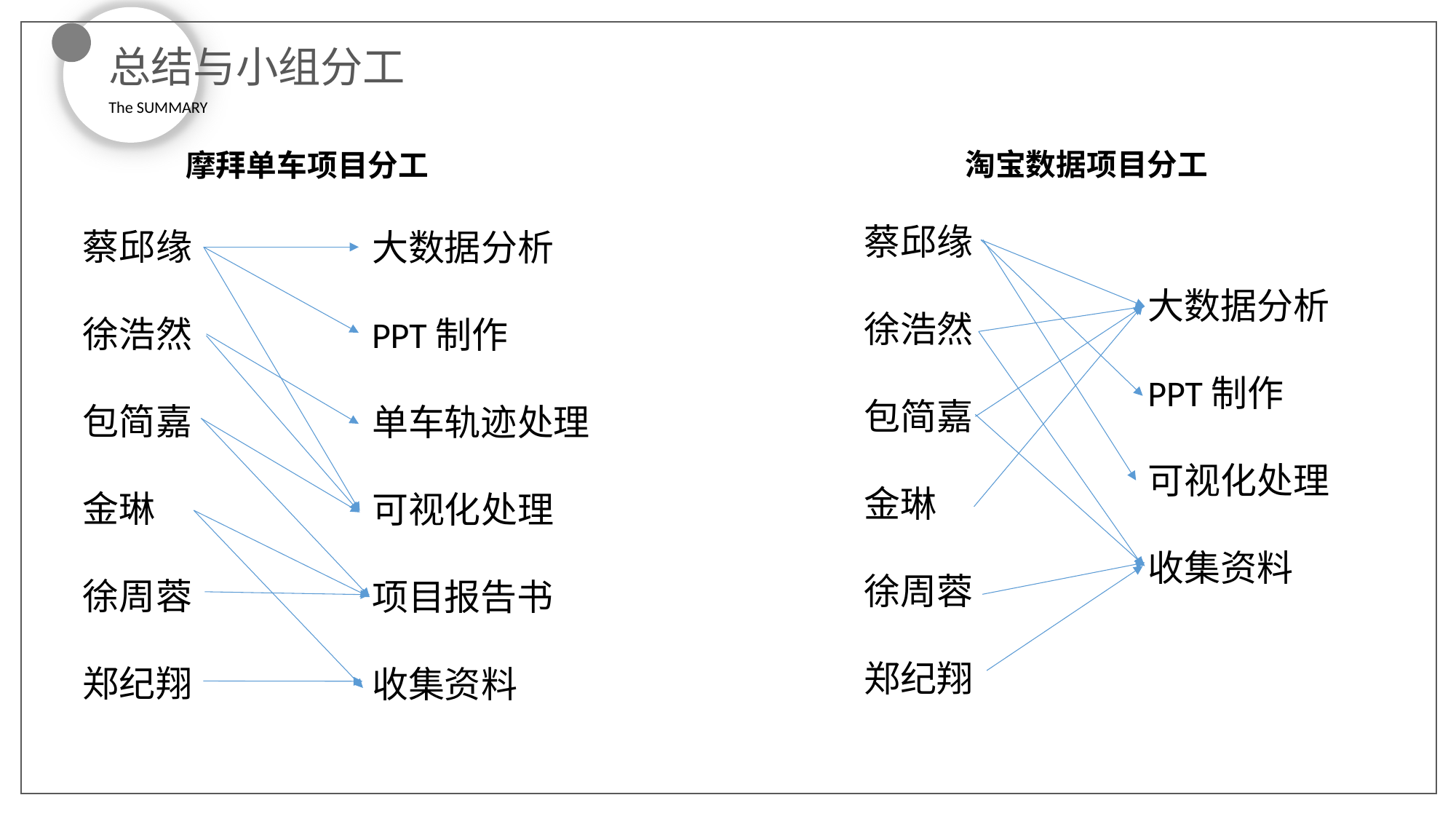

总结与小组分工
The SUMMARY
淘宝数据项目分工
摩拜单车项目分工
蔡邱缘

徐浩然

包简嘉

金琳

徐周蓉

郑纪翔
蔡邱缘

徐浩然

包简嘉

金琳

徐周蓉

郑纪翔
大数据分析

PPT制作

单车轨迹处理

可视化处理

项目报告书

收集资料
大数据分析

PPT制作

可视化处理

收集资料